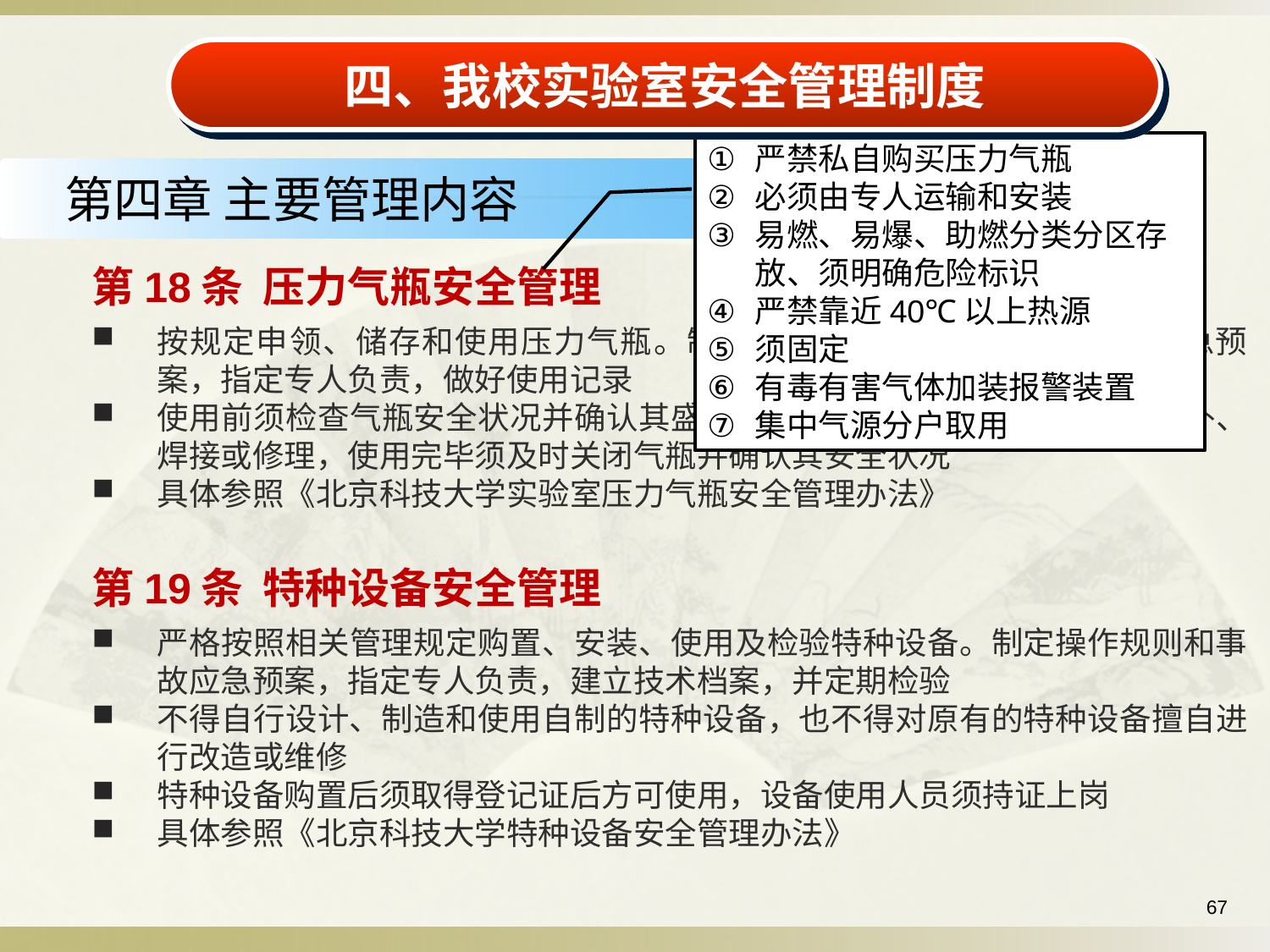

四、我校实验室安全管理制度
严禁私自购买压力气瓶
必须由专人运输和安装
易燃、易爆、助燃分类分区存放、须明确危险标识
严禁靠近40℃以上热源
须固定
有毒有害气体加装报警装置
集中气源分户取用
第四章 主要管理内容
第18条  压力气瓶安全管理
按规定申领、储存和使用压力气瓶。制定并明示安全操作规程与事故应急预案，指定专人负责，做好使用记录
使用前须检查气瓶安全状况并确认其盛装气体，使用中不得对瓶体进行挖补、焊接或修理，使用完毕须及时关闭气瓶并确认其安全状况
具体参照《北京科技大学实验室压力气瓶安全管理办法》
第19条  特种设备安全管理
严格按照相关管理规定购置、安装、使用及检验特种设备。制定操作规则和事故应急预案，指定专人负责，建立技术档案，并定期检验
不得自行设计、制造和使用自制的特种设备，也不得对原有的特种设备擅自进行改造或维修
特种设备购置后须取得登记证后方可使用，设备使用人员须持证上岗
具体参照《北京科技大学特种设备安全管理办法》
67